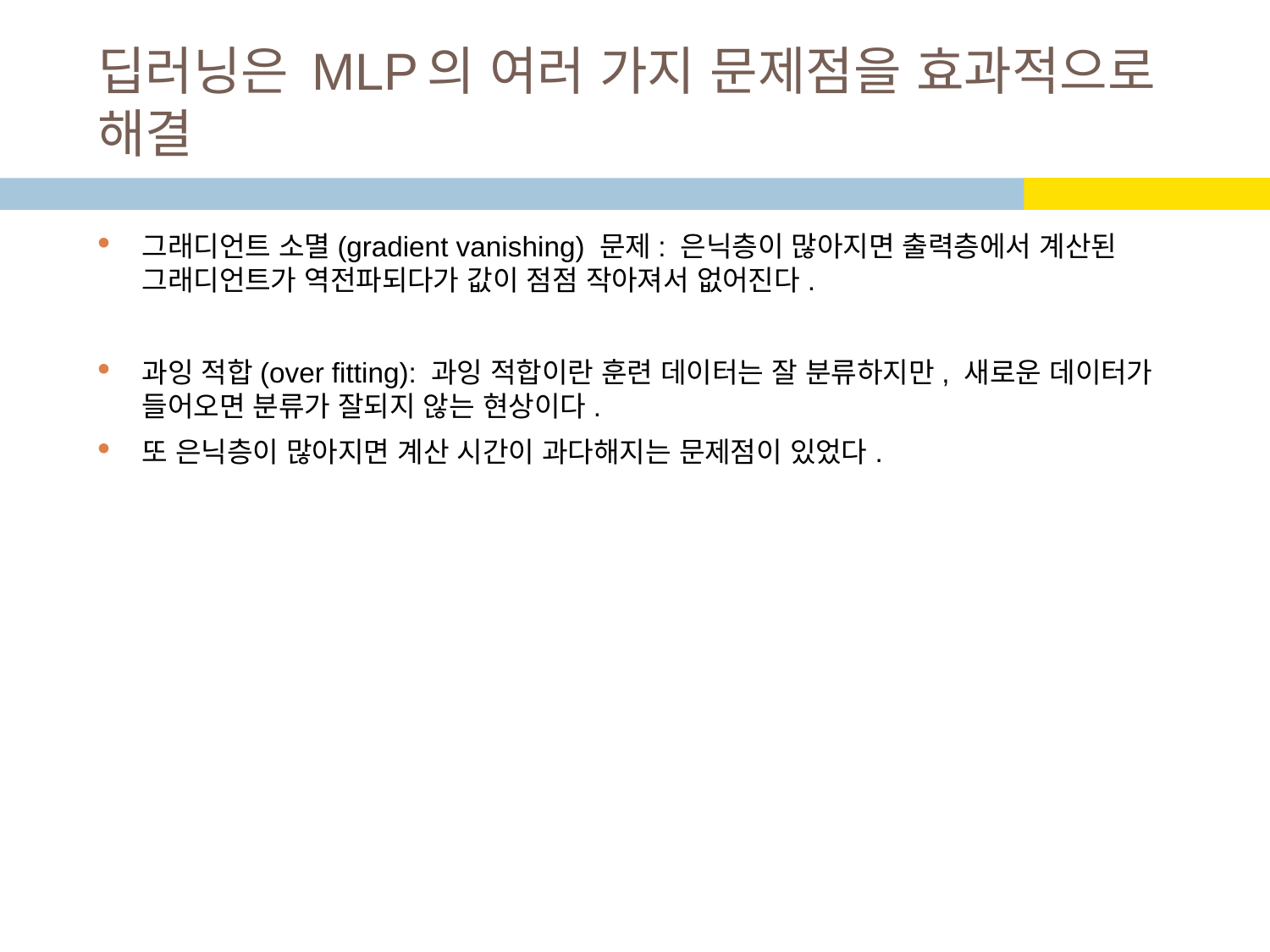

# 딥러닝은 MLP의 여러 가지 문제점을 효과적으로 해결
그래디언트 소멸(gradient vanishing) 문제: 은닉층이 많아지면 출력층에서 계산된 그래디언트가 역전파되다가 값이 점점 작아져서 없어진다.

과잉 적합(over fitting): 과잉 적합이란 훈련 데이터는 잘 분류하지만, 새로운 데이터가 들어오면 분류가 잘되지 않는 현상이다.
또 은닉층이 많아지면 계산 시간이 과다해지는 문제점이 있었다.